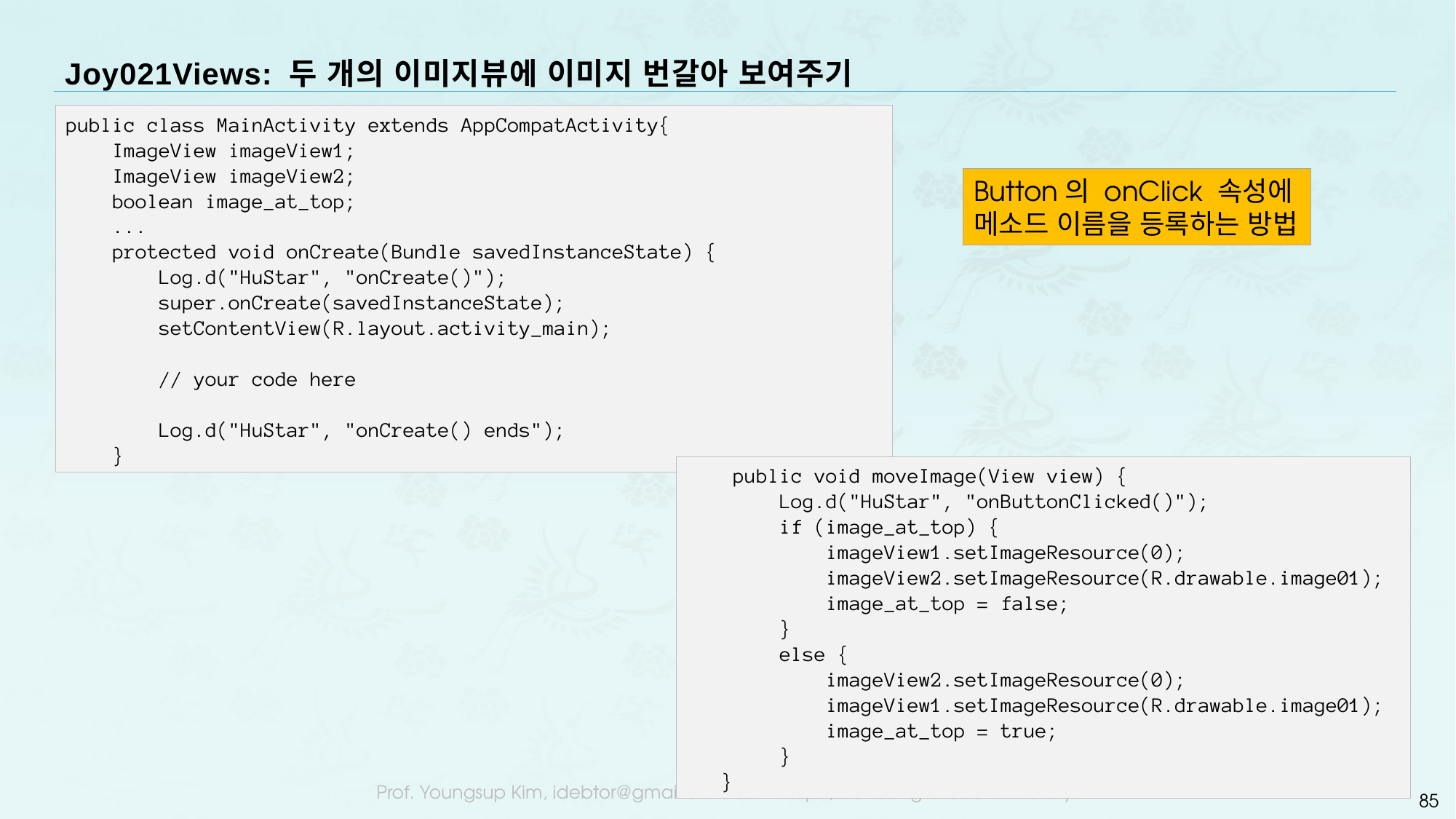

# Joy021Views: 두 개의 이미지뷰에 이미지 번갈아 보여주기

public class MainActivity extends AppCompatActivity{
    ImageView imageView1;
    ImageView imageView2;
    boolean image_at_top;
    ...
    protected void onCreate(Bundle savedInstanceState) {
        Log.d("HuStar", "onCreate()");
        super.onCreate(savedInstanceState);
        setContentView(R.layout.activity_main);

        // your code here

        Log.d("HuStar", "onCreate() ends");
    }
Button의 onClick 속성에
메소드 이름을 등록하는 방법
    public void moveImage(View view) {
        Log.d("HuStar", "onButtonClicked()");
        if (image_at_top) {
            imageView1.setImageResource(0);
            imageView2.setImageResource(R.drawable.image01);
            image_at_top = false;
        }
        else {
            imageView2.setImageResource(0);
            imageView1.setImageResource(R.drawable.image01);
            image_at_top = true;
        }
   }
85